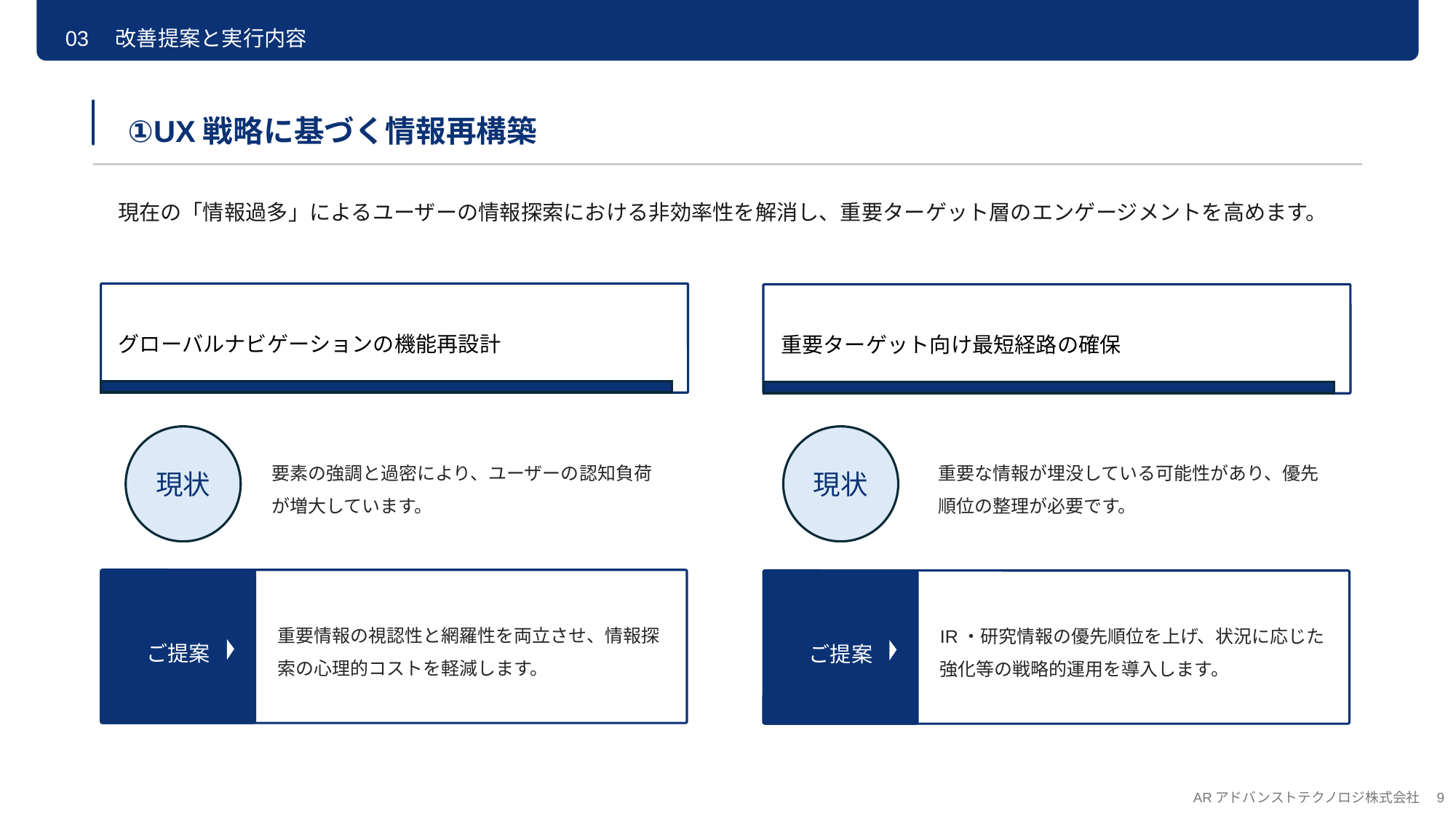

03　改善提案と実行内容
①UX戦略に基づく情報再構築
現在の「情報過多」によるユーザーの情報探索における非効率性を解消し、重要ターゲット層のエンゲージメントを高めます。
グローバルナビゲーションの機能再設計

重要ターゲット向け最短経路の確保

要素の強調と過密により、ユーザーの認知負荷が増大しています。
重要な情報が埋没している可能性があり、優先順位の整理が必要です。
現状
現状
ご提案
重要情報の視認性と網羅性を両立させ、情報探索の心理的コストを軽減します。

ご提案
IR・研究情報の優先順位を上げ、状況に応じた強化等の戦略的運用を導入します。

ARアドバンストテクノロジ株式会社　9